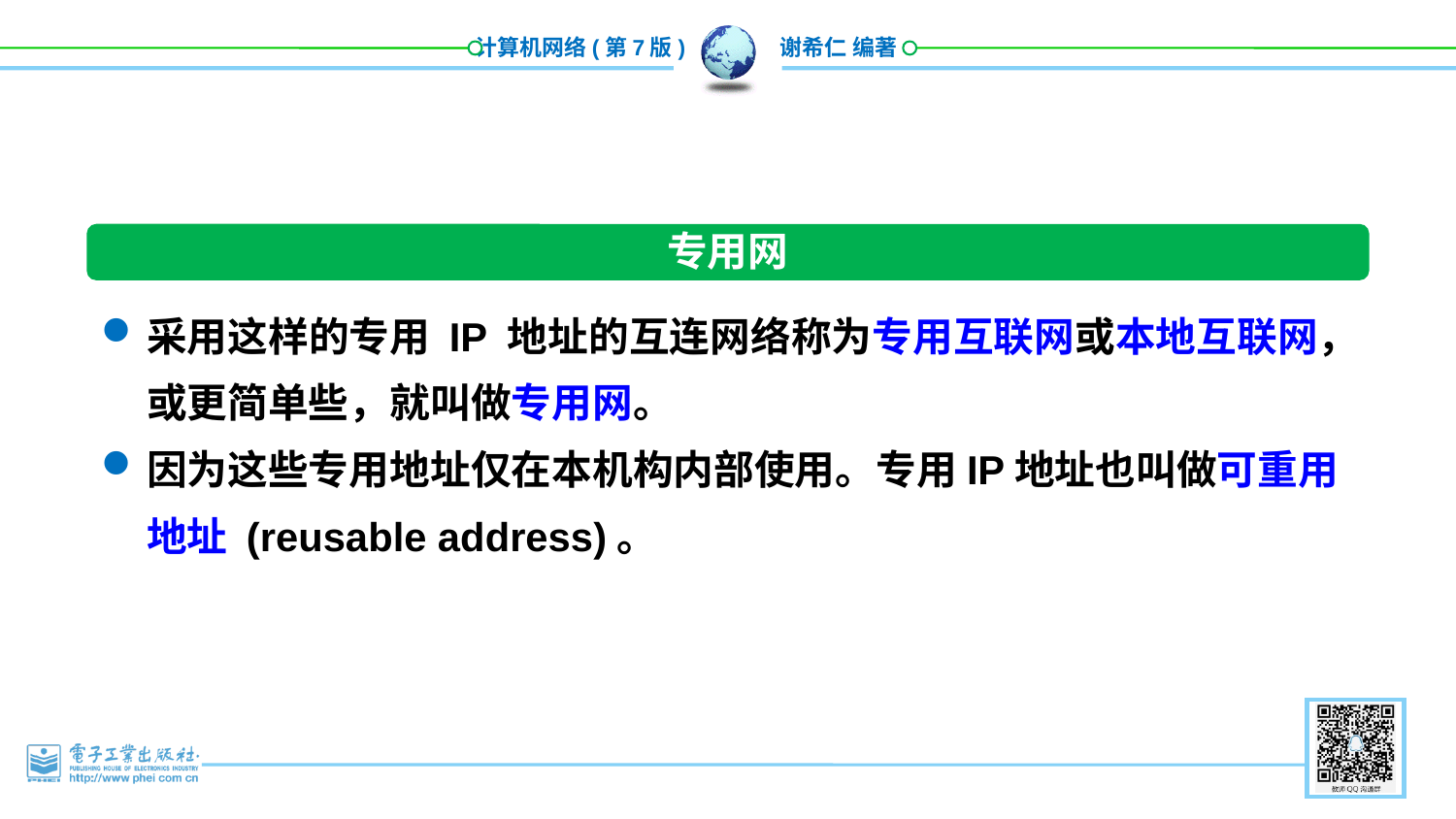

专用网

采用这样的专用 IP 地址的互连网络称为专用互联网或本地互联网，或更简单些，就叫做专用网。
因为这些专用地址仅在本机构内部使用。专用IP地址也叫做可重用地址 (reusable address)。